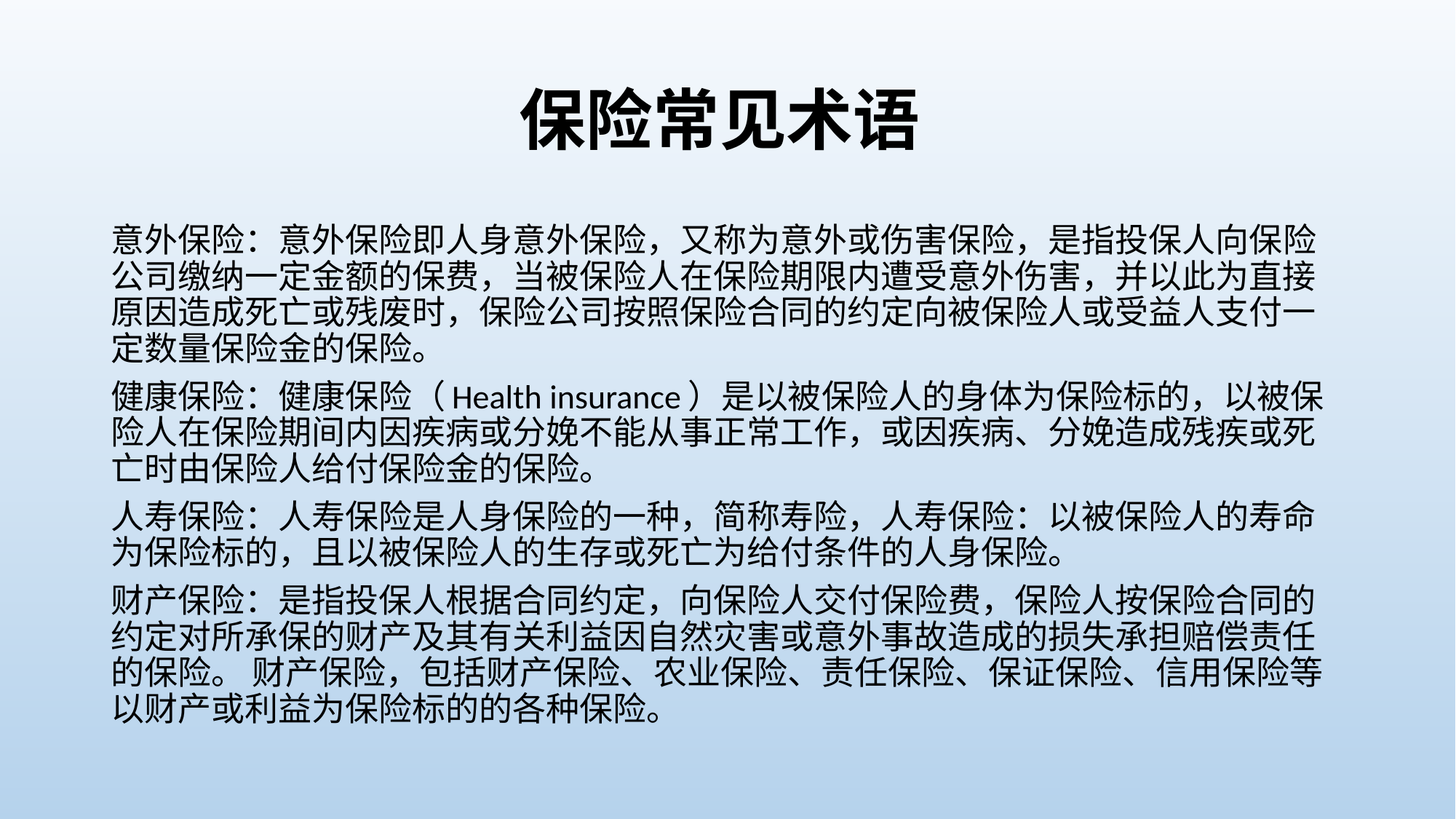

# 保险常见术语
意外保险：意外保险即人身意外保险，又称为意外或伤害保险，是指投保人向保险公司缴纳一定金额的保费，当被保险人在保险期限内遭受意外伤害，并以此为直接原因造成死亡或残废时，保险公司按照保险合同的约定向被保险人或受益人支付一定数量保险金的保险。
健康保险：健康保险（Health insurance）是以被保险人的身体为保险标的，以被保险人在保险期间内因疾病或分娩不能从事正常工作，或因疾病、分娩造成残疾或死亡时由保险人给付保险金的保险。
人寿保险：人寿保险是人身保险的一种，简称寿险，人寿保险：以被保险人的寿命为保险标的，且以被保险人的生存或死亡为给付条件的人身保险。
财产保险：是指投保人根据合同约定，向保险人交付保险费，保险人按保险合同的约定对所承保的财产及其有关利益因自然灾害或意外事故造成的损失承担赔偿责任的保险。 财产保险，包括财产保险、农业保险、责任保险、保证保险、信用保险等以财产或利益为保险标的的各种保险。